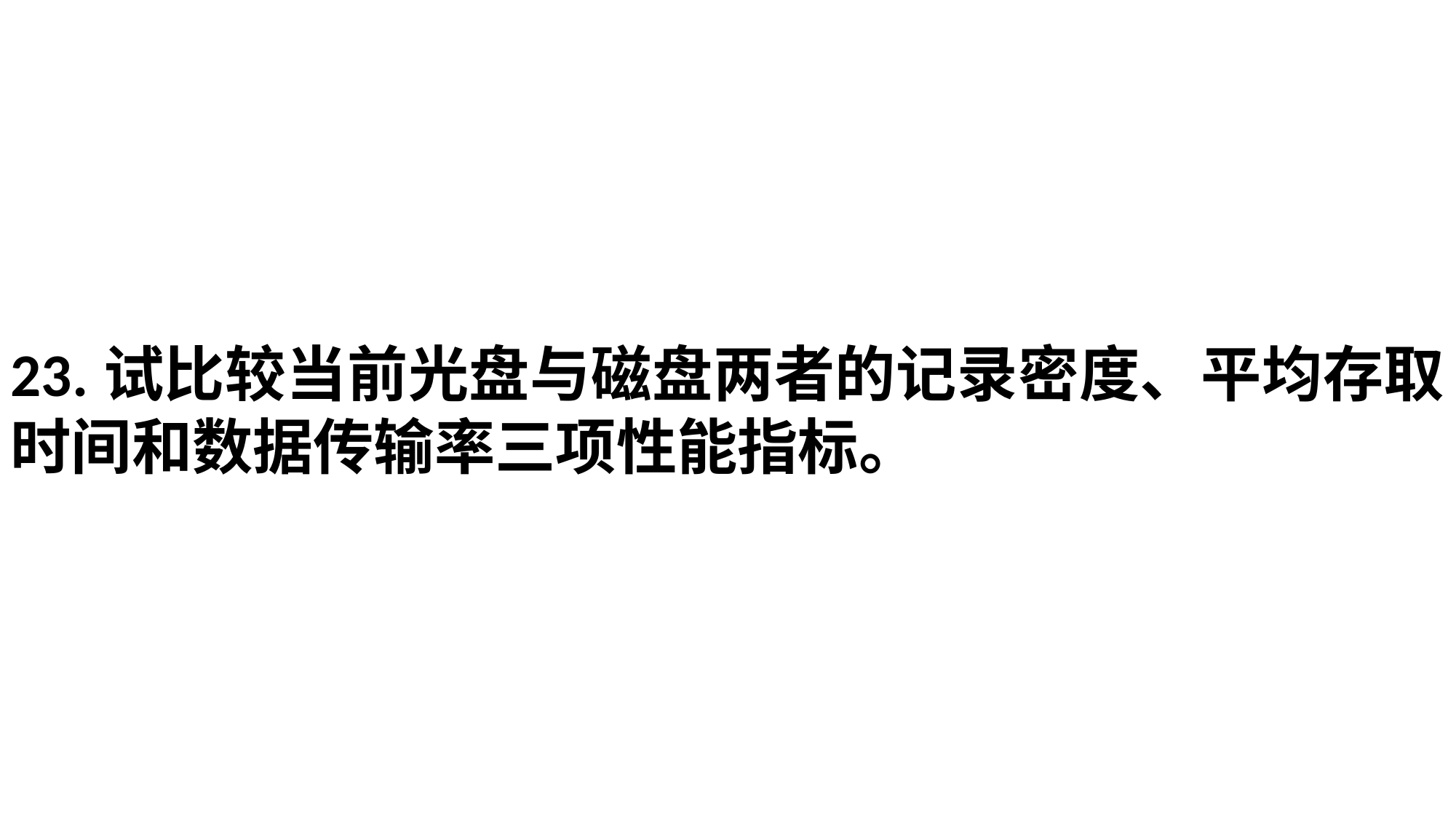

23.试比较当前光盘与磁盘两者的记录密度、平均存取时间和数据传输率三项性能指标。